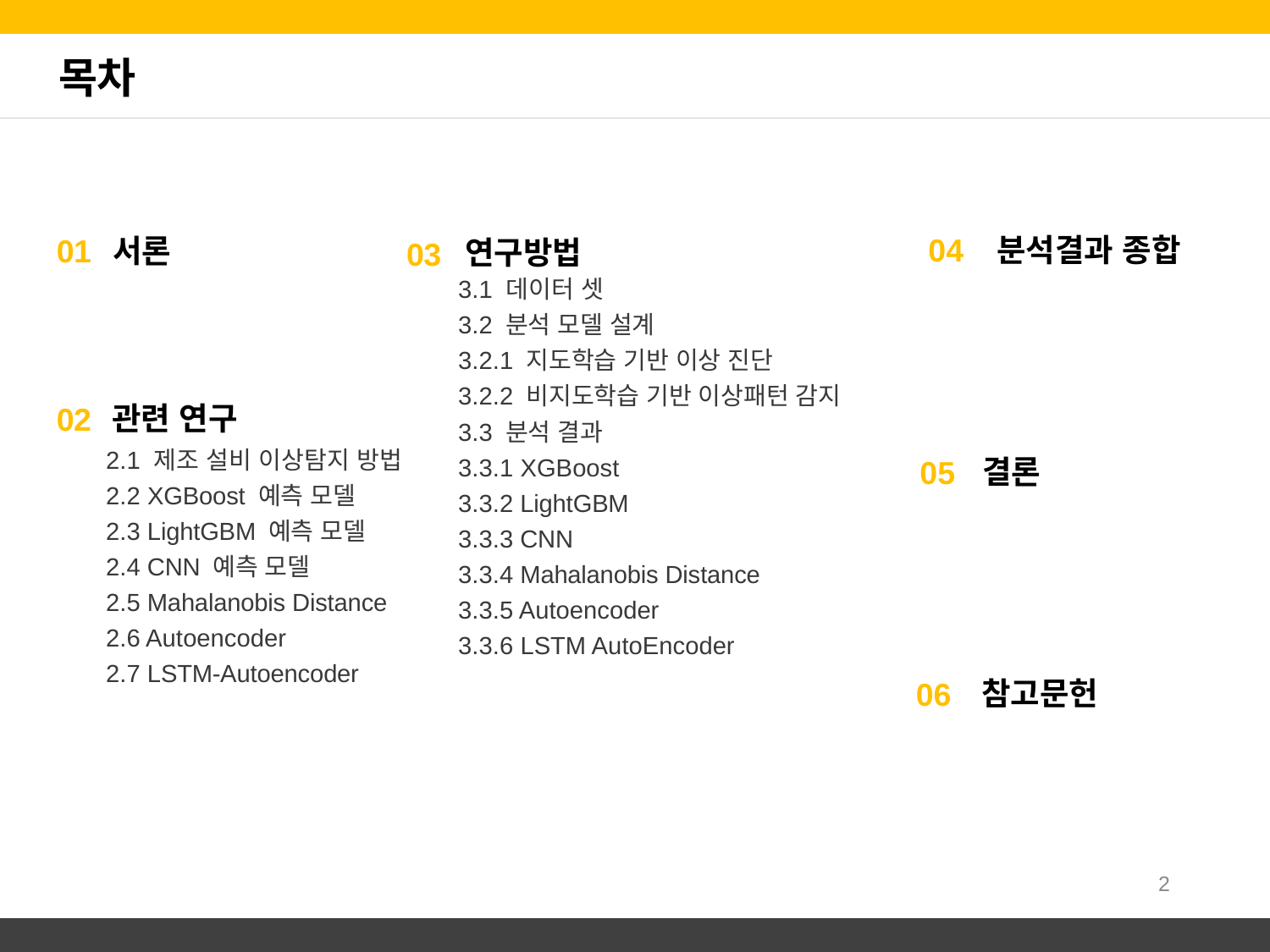

목차

분석결과 종합
서론
연구방법
04
01
03
3.1 데이터 셋
3.2 분석 모델 설계
3.2.1 지도학습 기반 이상 진단
3.2.2 비지도학습 기반 이상패턴 감지
3.3 분석 결과
3.3.1 XGBoost
3.3.2 LightGBM
3.3.3 CNN
3.3.4 Mahalanobis Distance
3.3.5 Autoencoder
3.3.6 LSTM AutoEncoder
관련 연구
02
2.1 제조 설비 이상탐지 방법
2.2 XGBoost 예측 모델
2.3 LightGBM 예측 모델
2.4 CNN 예측 모델
2.5 Mahalanobis Distance
2.6 Autoencoder
2.7 LSTM-Autoencoder
결론
05
참고문헌
06
2